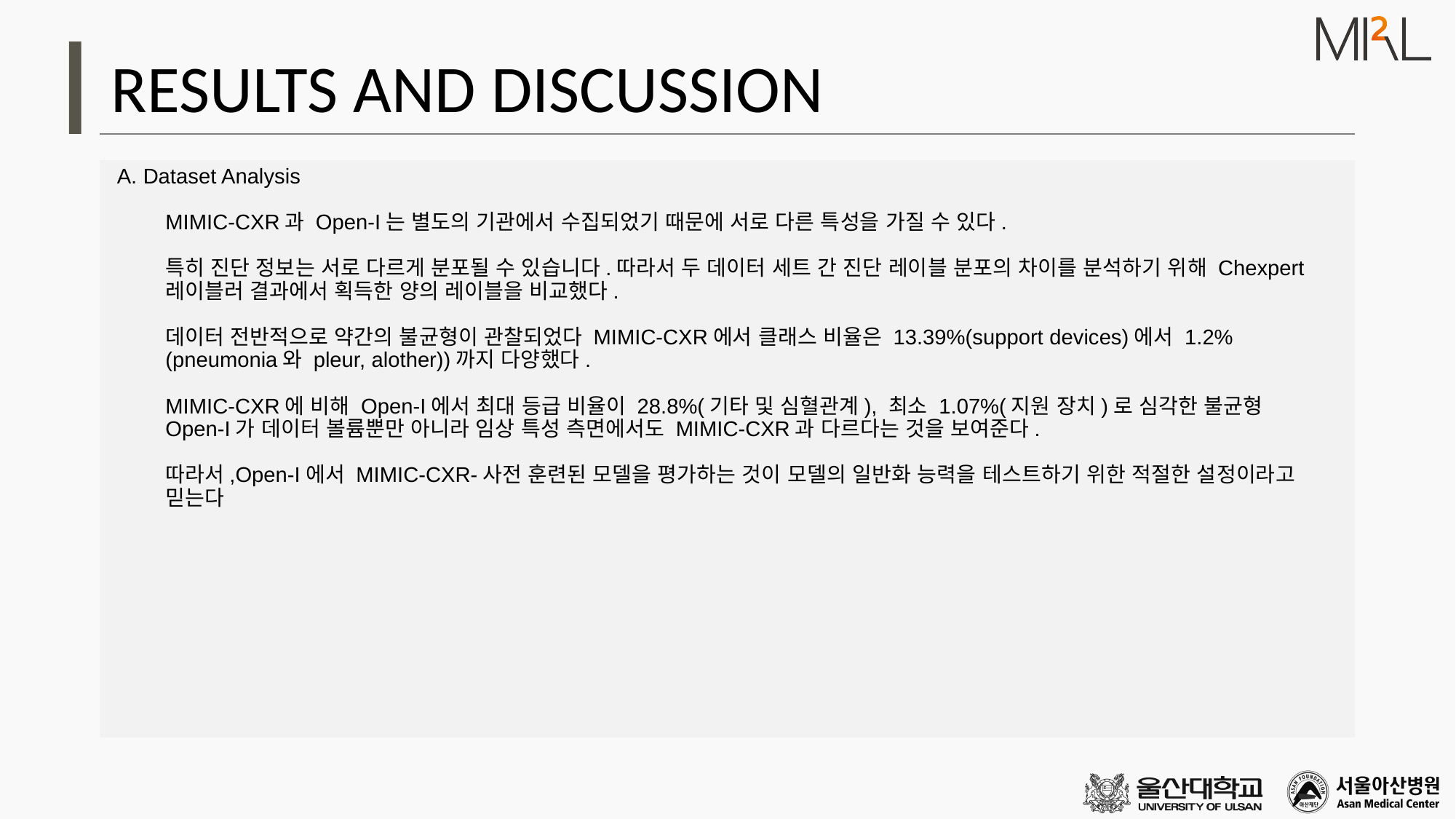

# RESULTS AND DISCUSSION
 A. Dataset Analysis

MIMIC-CXR과 Open-I는 별도의 기관에서 수집되었기 때문에 서로 다른 특성을 가질 수 있다.

특히 진단 정보는 서로 다르게 분포될 수 있습니다.따라서 두 데이터 세트 간 진단 레이블 분포의 차이를 분석하기 위해 Chexpert 레이블러 결과에서 획득한 양의 레이블을 비교했다.

데이터 전반적으로 약간의 불균형이 관찰되었다 MIMIC-CXR에서 클래스 비율은 13.39%(support devices)에서 1.2%(pneumonia와 pleur, alother))까지 다양했다.

MIMIC-CXR에 비해 Open-I에서 최대 등급 비율이 28.8%(기타 및 심혈관계), 최소 1.07%(지원 장치)로 심각한 불균형
Open-I가 데이터 볼륨뿐만 아니라 임상 특성 측면에서도 MIMIC-CXR과 다르다는 것을 보여준다.

따라서,Open-I에서 MIMIC-CXR-사전 훈련된 모델을 평가하는 것이 모델의 일반화 능력을 테스트하기 위한 적절한 설정이라고 믿는다